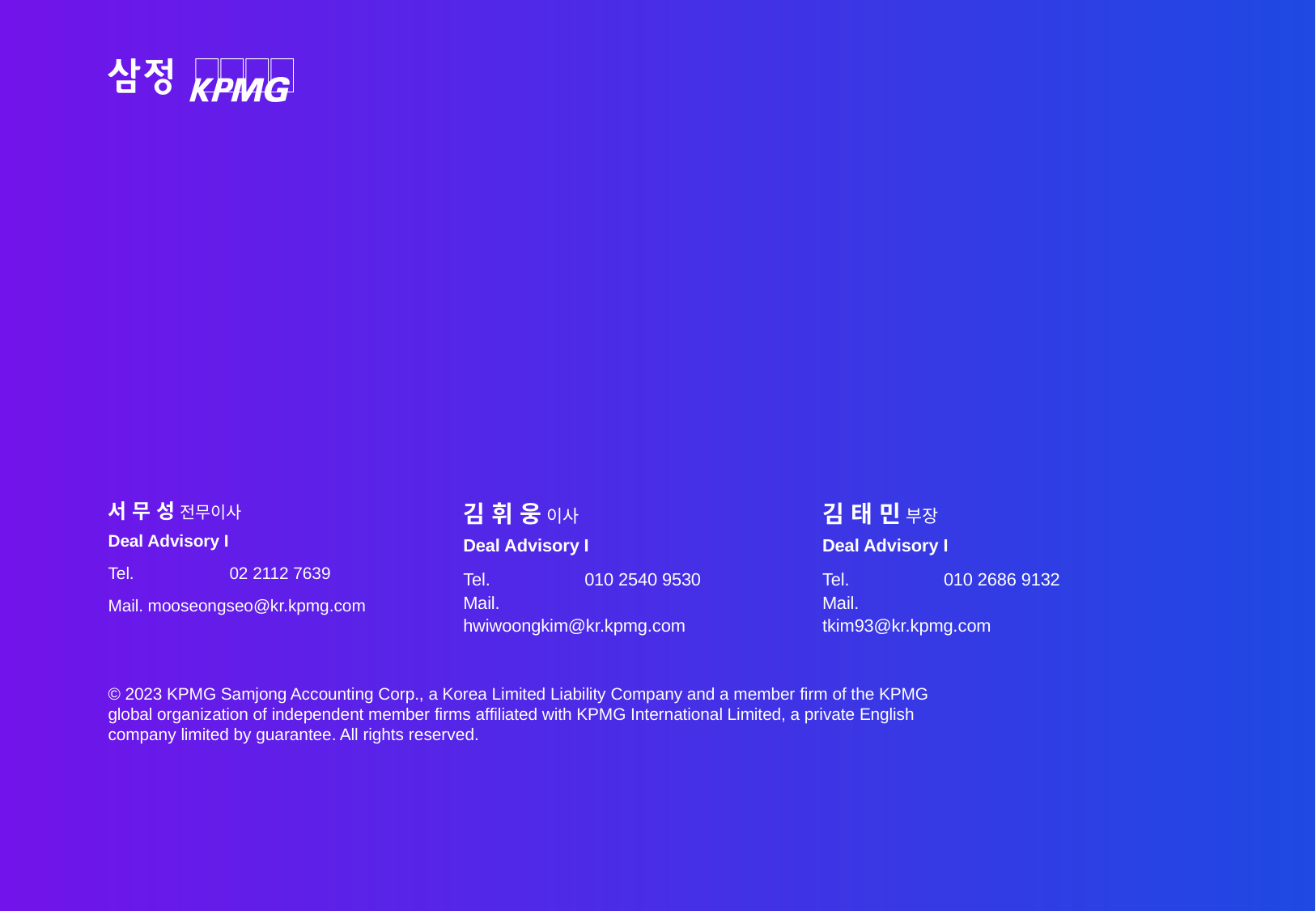

서 무 성 전무이사
Deal Advisory I
Tel.	02 2112 7639
Mail. mooseongseo@kr.kpmg.com
김 휘 웅 이사
Deal Advisory I
Tel.	010 2540 9530
Mail.	hwiwoongkim@kr.kpmg.com
김 태 민 부장
Deal Advisory I
Tel.	010 2686 9132
Mail.	tkim93@kr.kpmg.com